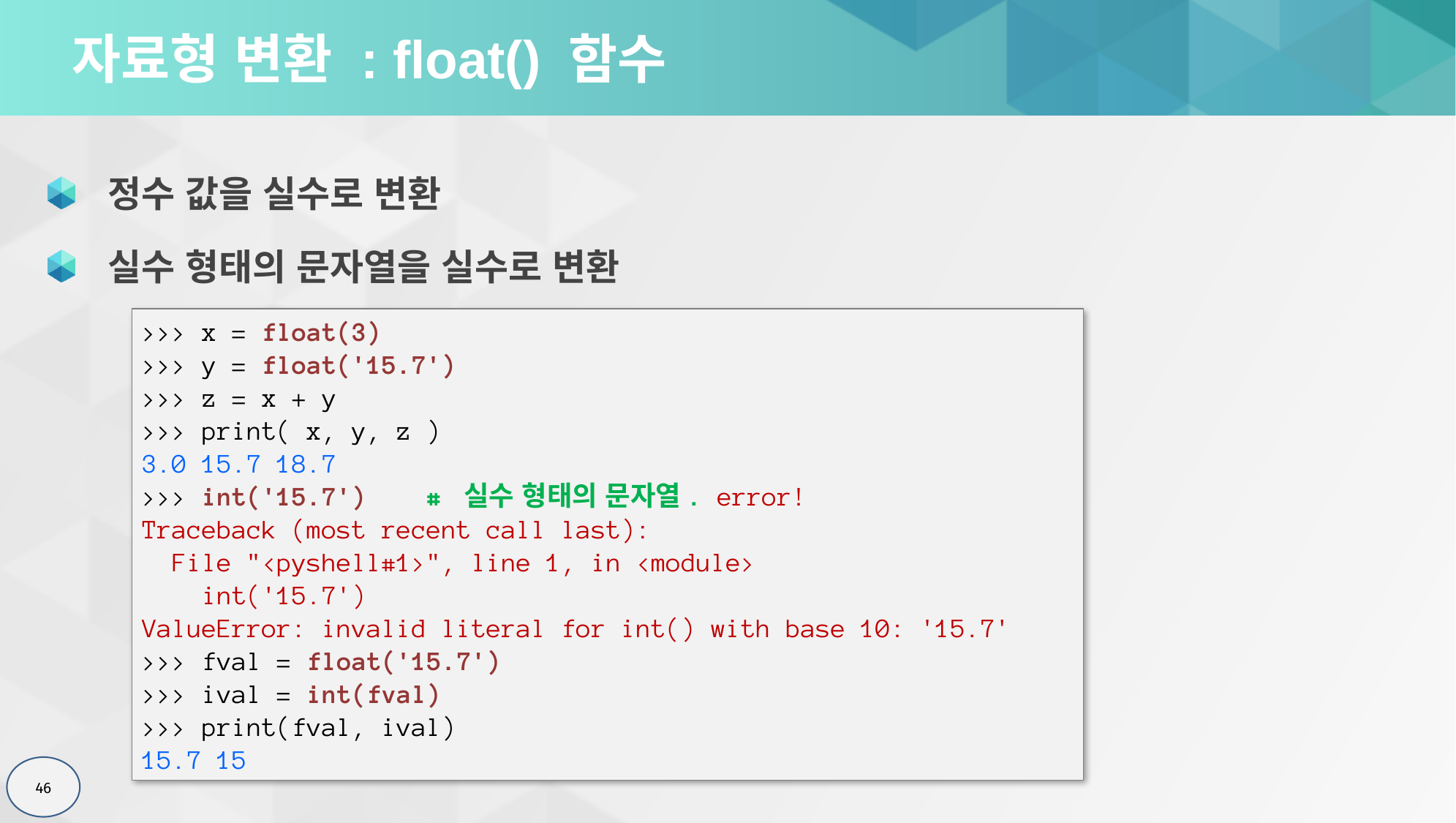

# 자료형 변환 : float() 함수
 정수 값을 실수로 변환
 실수 형태의 문자열을 실수로 변환

>>> x = float(3)
>>> y = float('15.7')
>>> z = x + y
>>> print( x, y, z )
3.0 15.7 18.7
>>> int('15.7')    # 실수 형태의 문자열. error!
Traceback (most recent call last):
  File "<pyshell#1>", line 1, in <module>
    int('15.7')
ValueError: invalid literal for int() with base 10: '15.7'
>>> fval = float('15.7')
>>> ival = int(fval)
>>> print(fval, ival)
15.7 15